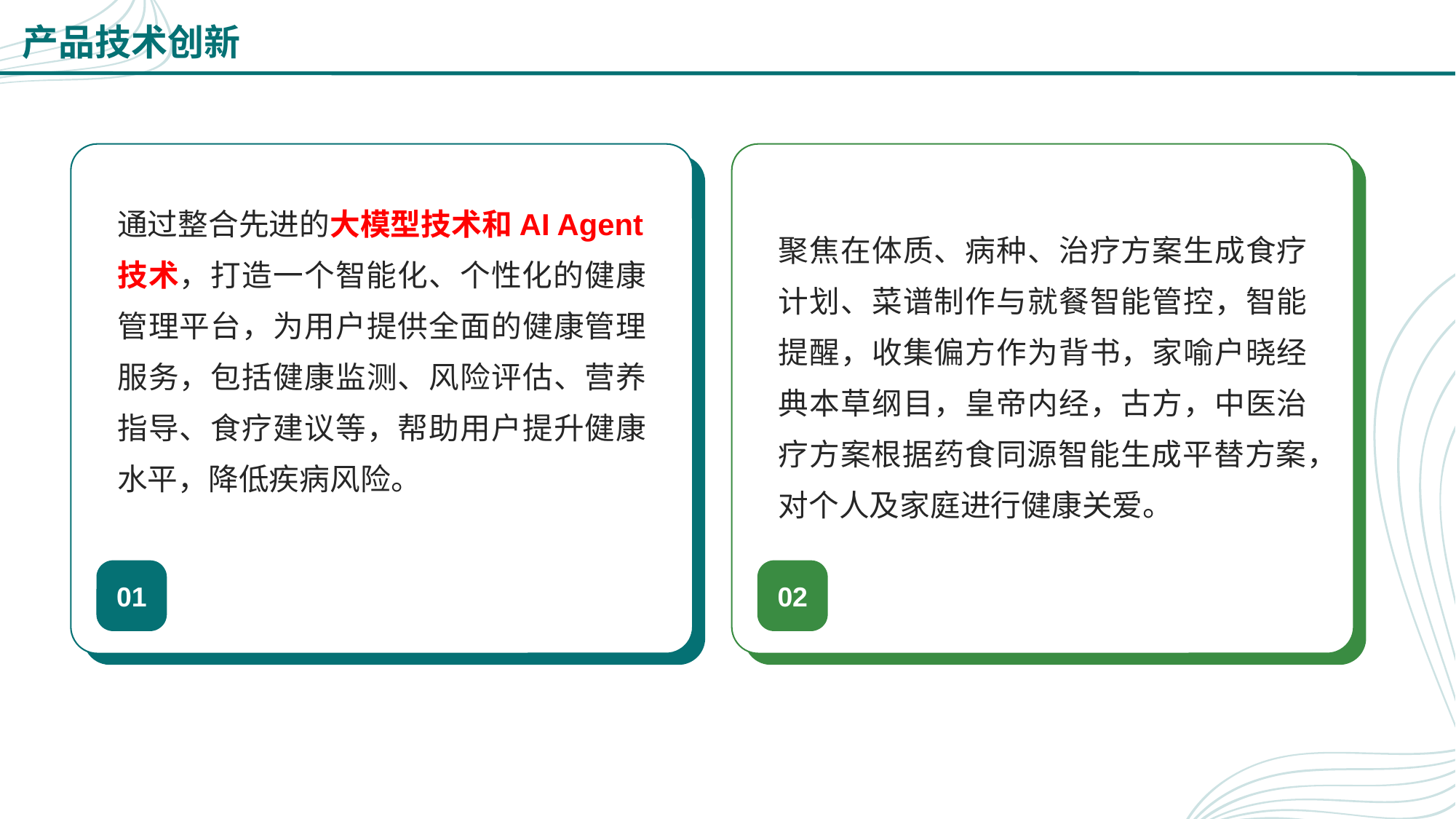

产品技术创新

通过整合先进的大模型技术和AI Agent技术，打造一个智能化、个性化的健康管理平台，为用户提供全面的健康管理服务，包括健康监测、风险评估、营养指导、食疗建议等，帮助用户提升健康水平，降低疾病风险。
聚焦在体质、病种、治疗方案生成食疗计划、菜谱制作与就餐智能管控，智能提醒，收集偏方作为背书，家喻户晓经典本草纲目，皇帝内经，古方，中医治疗方案根据药食同源智能生成平替方案，对个人及家庭进行健康关爱。

01
02